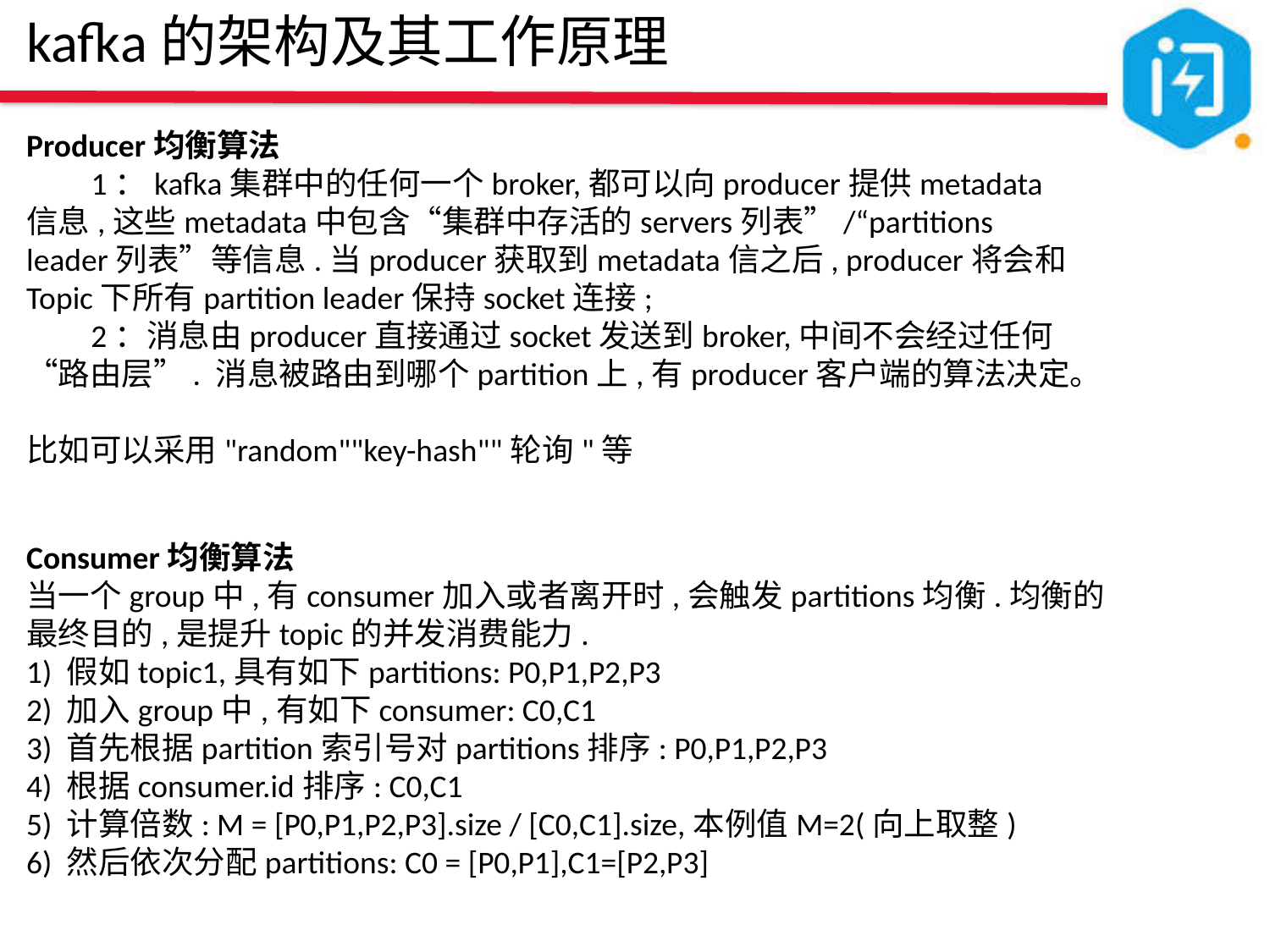

kafka的架构及其工作原理
Producer均衡算法
         1：kafka集群中的任何一个broker,都可以向producer提供metadata信息,这些metadata中包含“集群中存活的servers列表”/“partitions leader列表”等信息.当producer获取到metadata信之后, producer将会和Topic下所有partition leader保持socket连接;
         2：消息由producer直接通过socket发送到broker,中间不会经过任何“路由层”. 消息被路由到哪个partition上,有producer客户端的算法决定。
比如可以采用"random""key-hash""轮询"等
Consumer均衡算法
当一个group中,有consumer加入或者离开时,会触发partitions均衡.均衡的最终目的,是提升topic的并发消费能力.
1) 假如topic1,具有如下partitions: P0,P1,P2,P3
2) 加入group中,有如下consumer: C0,C1
3) 首先根据partition索引号对partitions排序: P0,P1,P2,P3
4) 根据consumer.id排序: C0,C1
5) 计算倍数: M = [P0,P1,P2,P3].size / [C0,C1].size,本例值M=2(向上取整)
6) 然后依次分配partitions: C0 = [P0,P1],C1=[P2,P3]